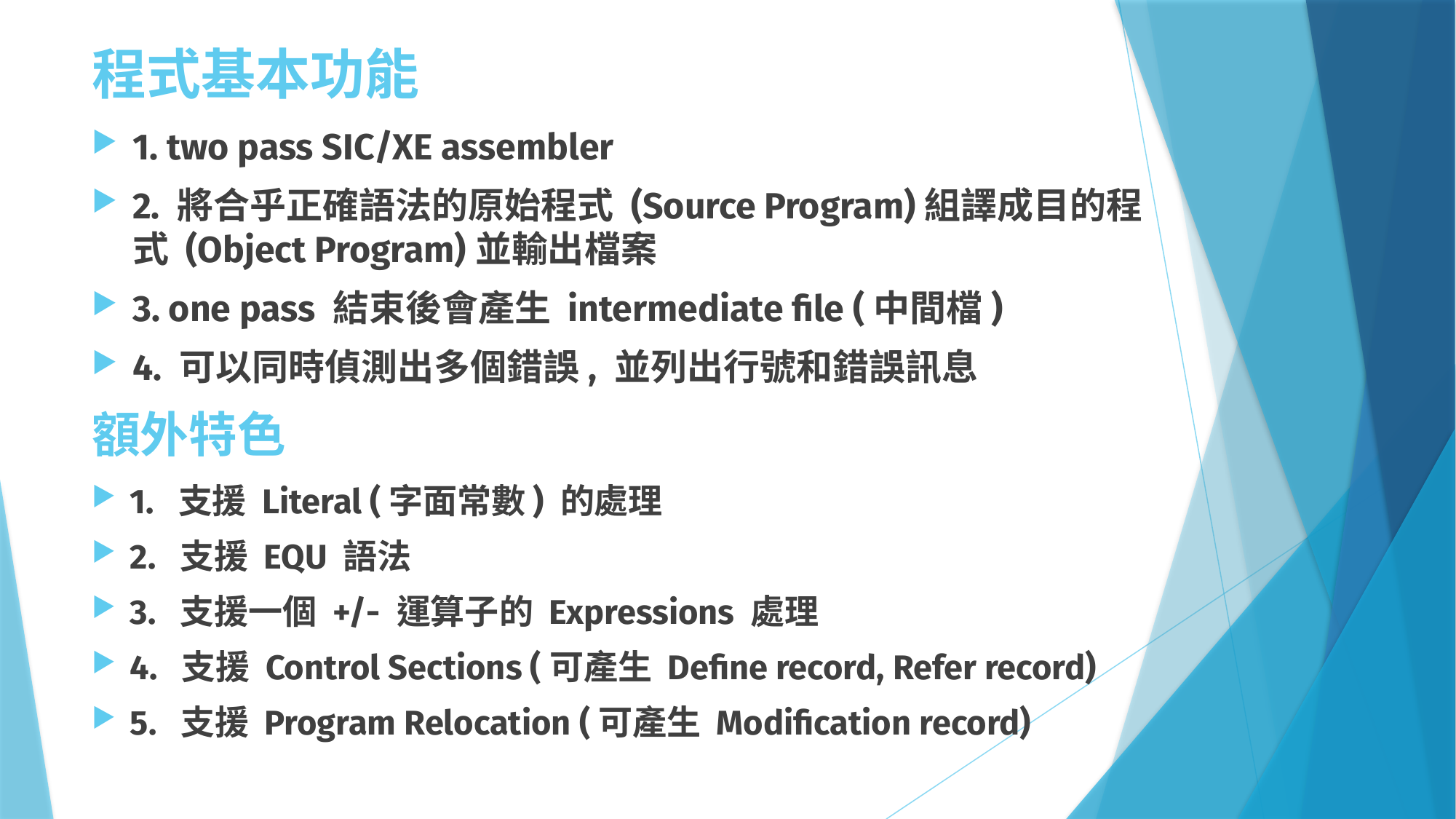

# 程式基本功能
1. two pass SIC/XE assembler
2. 將合乎正確語法的原始程式 (Source Program)組譯成目的程式 (Object Program)並輸出檔案
3. one pass 結束後會產生 intermediate file (中間檔)
4. 可以同時偵測出多個錯誤, 並列出行號和錯誤訊息

額外特色
1.  支援 Literal (字面常數) 的處理
2.  支援 EQU 語法
3.  支援一個 +/- 運算子的 Expressions 處理
4.  支援 Control Sections (可產生 Define record, Refer record)
5.  支援 Program Relocation (可產生 Modification record)